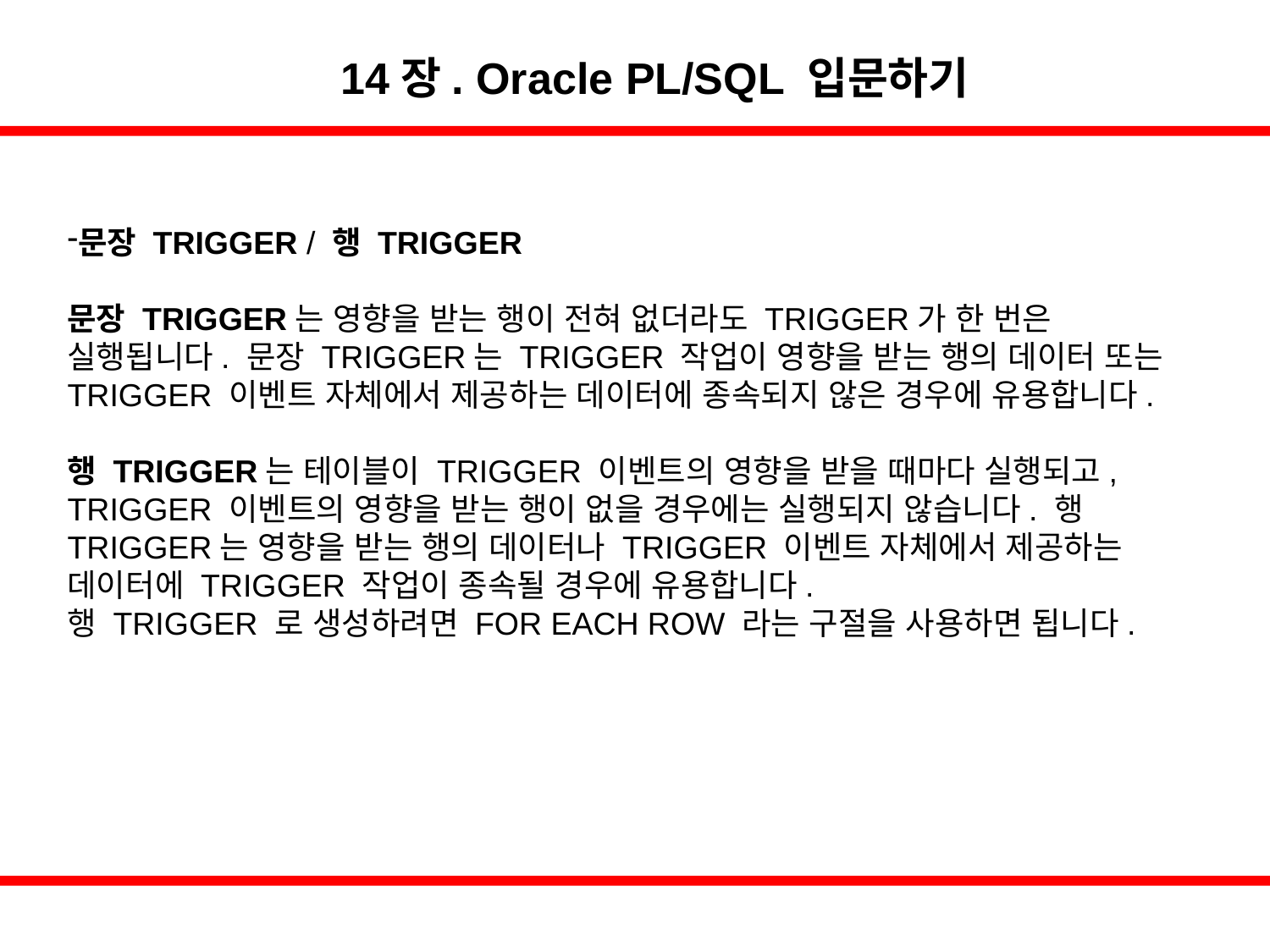

14장. Oracle PL/SQL 입문하기

문장 TRIGGER / 행 TRIGGER

문장 TRIGGER는 영향을 받는 행이 전혀 없더라도 TRIGGER가 한 번은 실행됩니다. 문장 TRIGGER는 TRIGGER 작업이 영향을 받는 행의 데이터 또는 TRIGGER 이벤트 자체에서 제공하는 데이터에 종속되지 않은 경우에 유용합니다.

행 TRIGGER는 테이블이 TRIGGER 이벤트의 영향을 받을 때마다 실행되고, TRIGGER 이벤트의 영향을 받는 행이 없을 경우에는 실행되지 않습니다. 행 TRIGGER는 영향을 받는 행의 데이터나 TRIGGER 이벤트 자체에서 제공하는 데이터에 TRIGGER 작업이 종속될 경우에 유용합니다.
행 TRIGGER 로 생성하려면 FOR EACH ROW 라는 구절을 사용하면 됩니다.